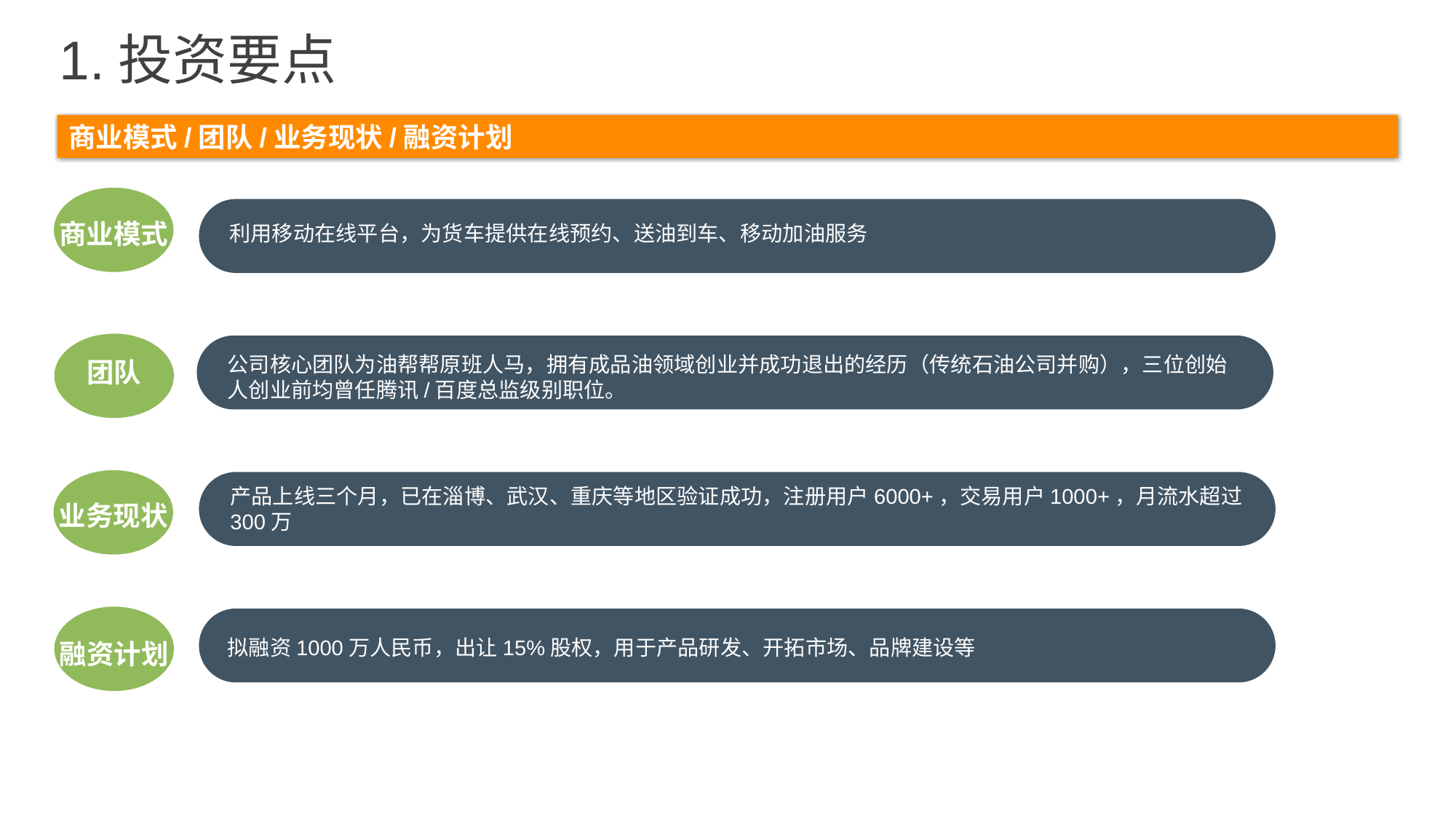

1.投资要点

商业模式/团队/业务现状/融资计划

商业模式
利用移动在线平台，为货车提供在线预约、送油到车、移动加油服务

公司核心团队为油帮帮原班人马，拥有成品油领域创业并成功退出的经历（传统石油公司并购），三位创始人创业前均曾任腾讯/百度总监级别职位。
团队
￥1000万

产品上线三个月，已在淄博、武汉、重庆等地区验证成功，注册用户6000+，交易用户1000+，月流水超过300万
业务现状

拟融资1000万人民币，出让15%股权，用于产品研发、开拓市场、品牌建设等
融资计划